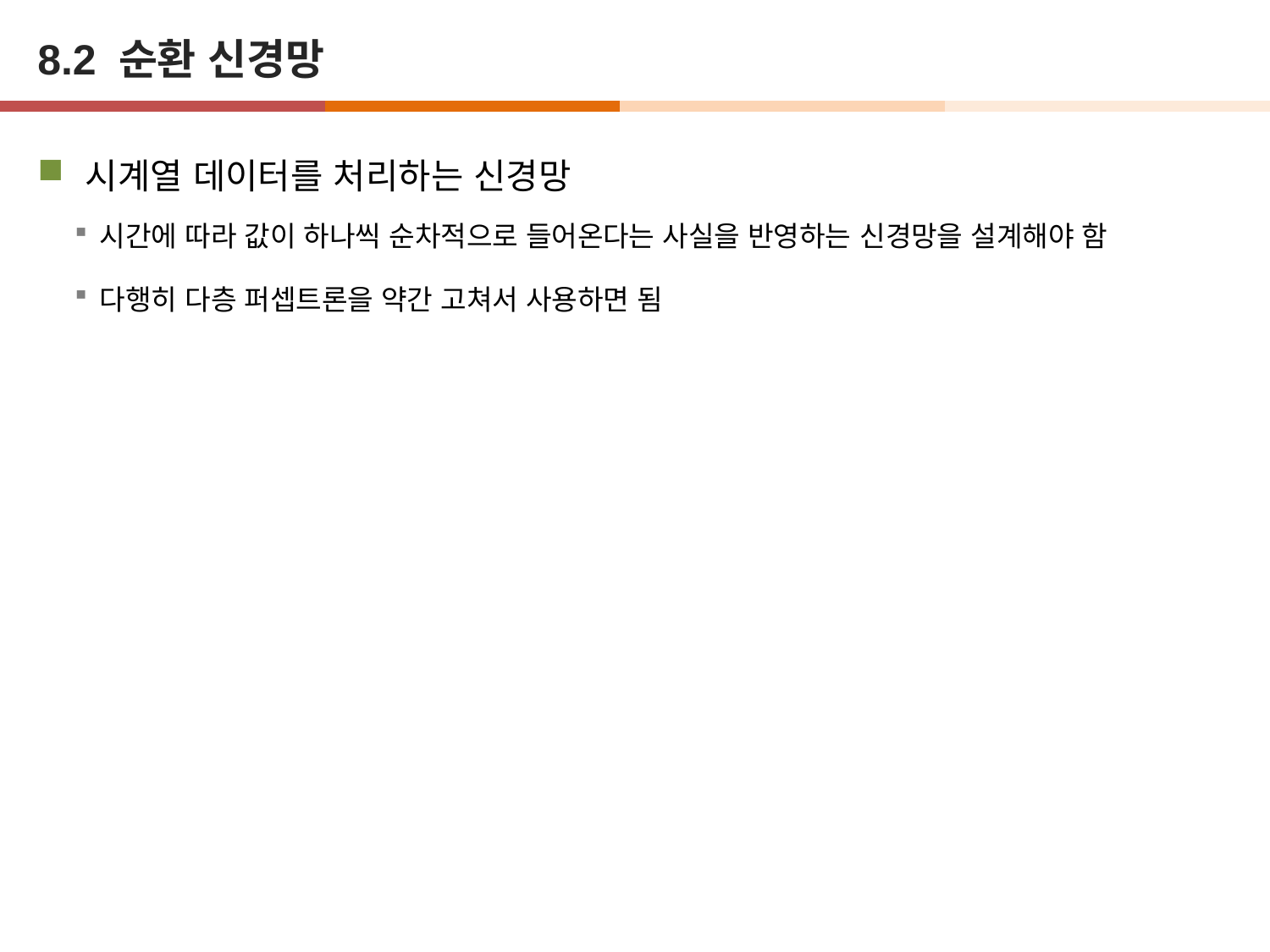

# 8.2 순환 신경망
시계열 데이터를 처리하는 신경망
시간에 따라 값이 하나씩 순차적으로 들어온다는 사실을 반영하는 신경망을 설계해야 함
다행히 다층 퍼셉트론을 약간 고쳐서 사용하면 됨